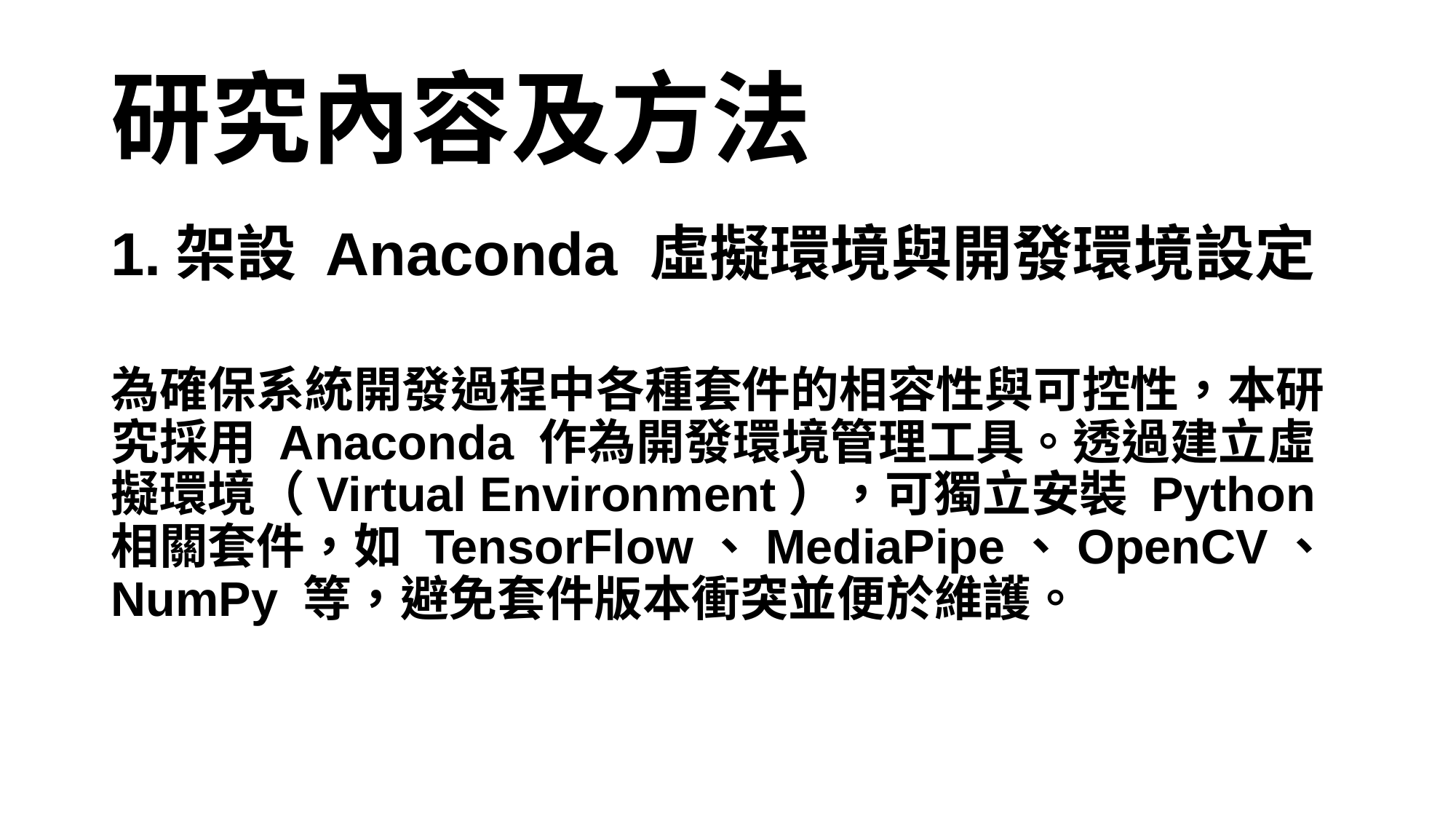

# 研究內容及方法
1.架設 Anaconda 虛擬環境與開發環境設定

為確保系統開發過程中各種套件的相容性與可控性，本研究採用 Anaconda 作為開發環境管理工具。透過建立虛擬環境（Virtual Environment），可獨立安裝 Python 相關套件，如 TensorFlow、MediaPipe、OpenCV、NumPy 等，避免套件版本衝突並便於維護。